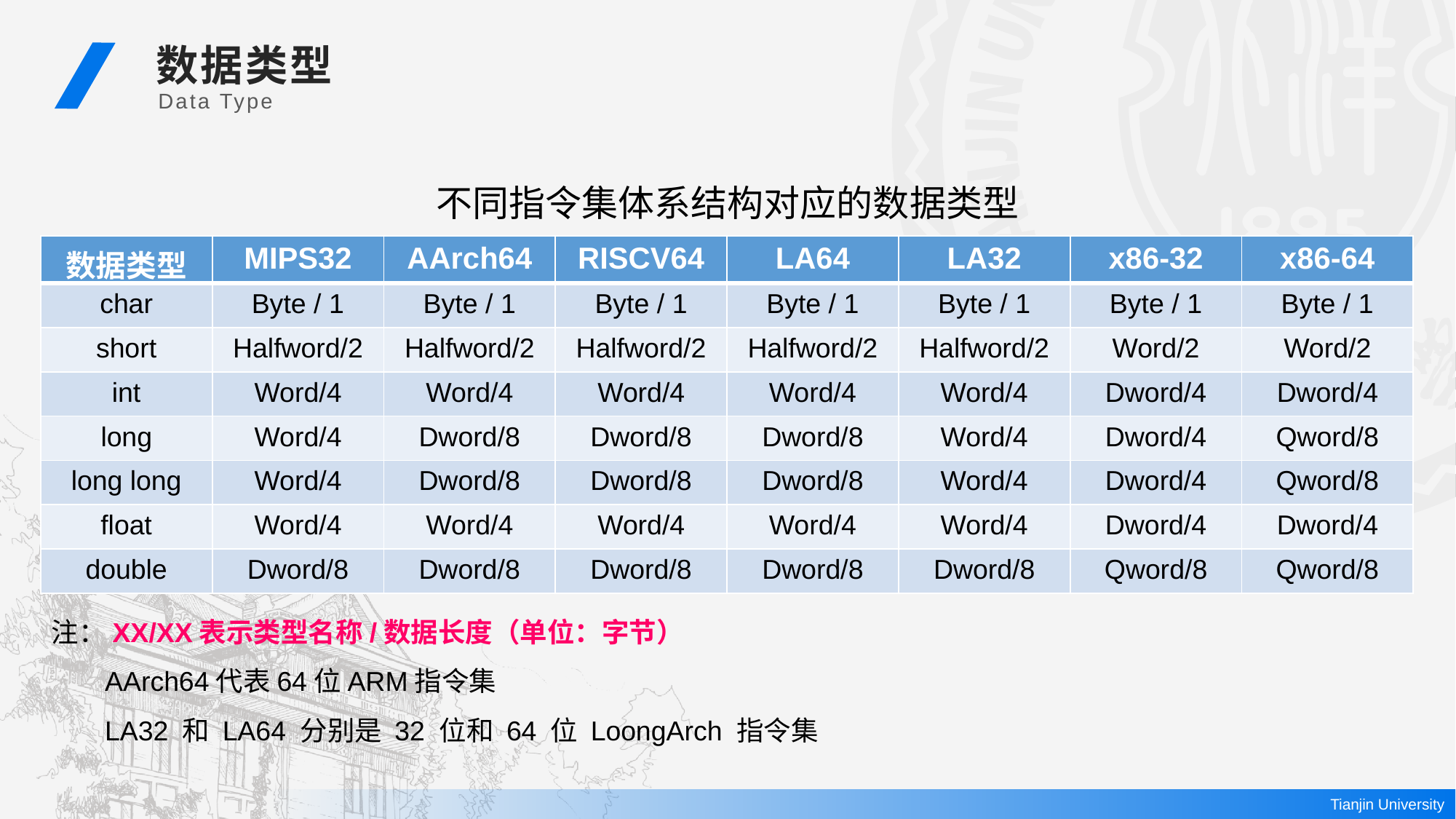

数据类型
   Data Type
不同指令集体系结构对应的数据类型
| 数据类型 | MIPS32 | AArch64 | RISCV64 | LA64 | LA32 | x86-32 | x86-64 |
| --- | --- | --- | --- | --- | --- | --- | --- |
| char | Byte / 1 | Byte / 1 | Byte / 1 | Byte / 1 | Byte / 1 | Byte / 1 | Byte / 1 |
| short | Halfword/2 | Halfword/2 | Halfword/2 | Halfword/2 | Halfword/2 | Word/2 | Word/2 |
| int | Word/4 | Word/4 | Word/4 | Word/4 | Word/4 | Dword/4 | Dword/4 |
| long | Word/4 | Dword/8 | Dword/8 | Dword/8 | Word/4 | Dword/4 | Qword/8 |
| long long | Word/4 | Dword/8 | Dword/8 | Dword/8 | Word/4 | Dword/4 | Qword/8 |
| float | Word/4 | Word/4 | Word/4 | Word/4 | Word/4 | Dword/4 | Dword/4 |
| double | Dword/8 | Dword/8 | Dword/8 | Dword/8 | Dword/8 | Qword/8 | Qword/8 |
注：XX/XX表示类型名称/数据长度（单位：字节）
       AArch64代表64位ARM指令集
       LA32 和 LA64 分别是 32 位和 64 位 LoongArch 指令集